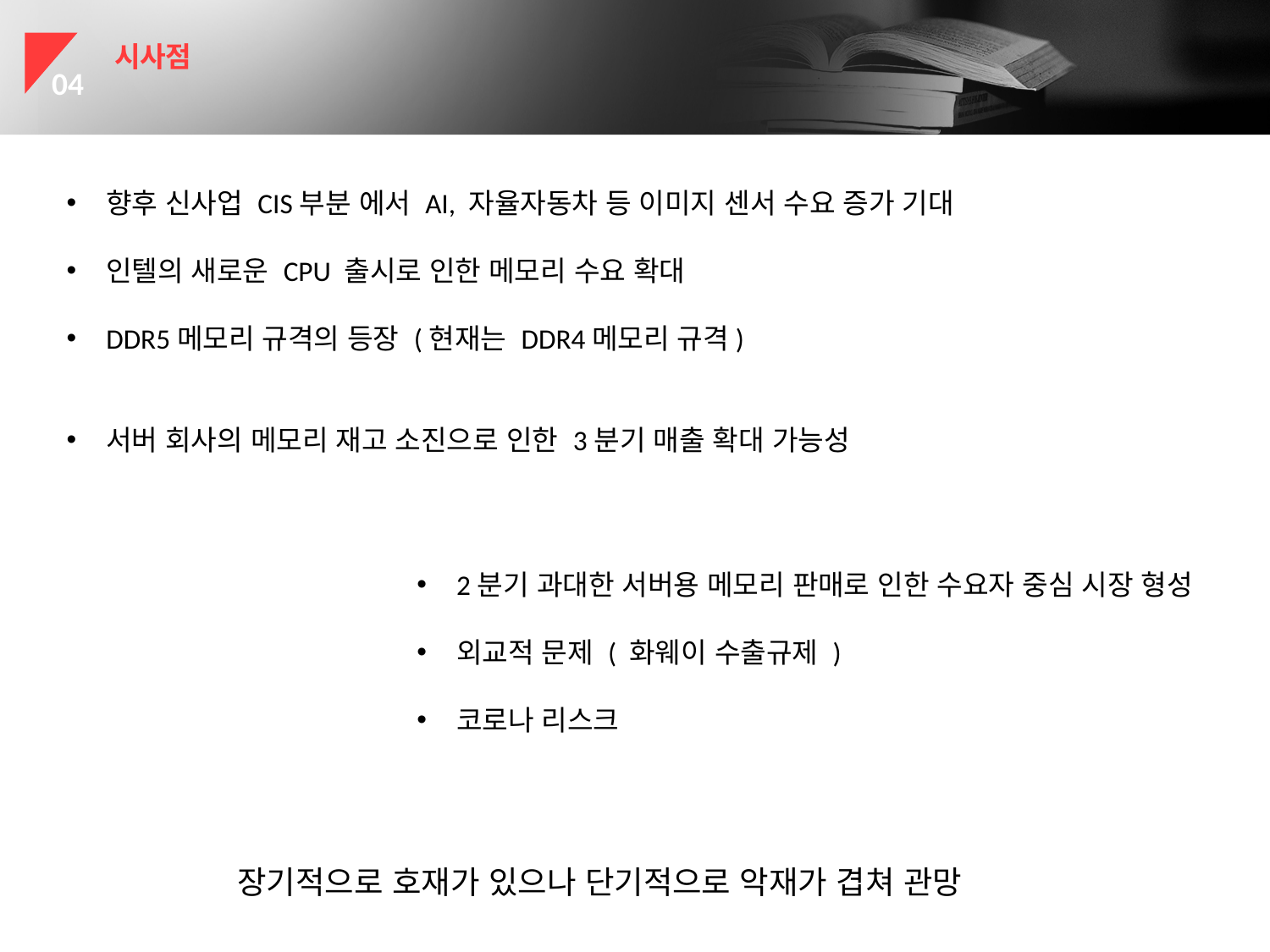

시사점

04

향후 신사업 CIS부분 에서 AI, 자율자동차 등 이미지 센서 수요 증가 기대
인텔의 새로운 CPU 출시로 인한 메모리 수요 확대
DDR5메모리 규격의 등장 (현재는 DDR4메모리 규격)
서버 회사의 메모리 재고 소진으로 인한 3분기 매출 확대 가능성

2분기 과대한 서버용 메모리 판매로 인한 수요자 중심 시장 형성
외교적 문제 ( 화웨이 수출규제 )
코로나 리스크

장기적으로 호재가 있으나 단기적으로 악재가 겹쳐 관망